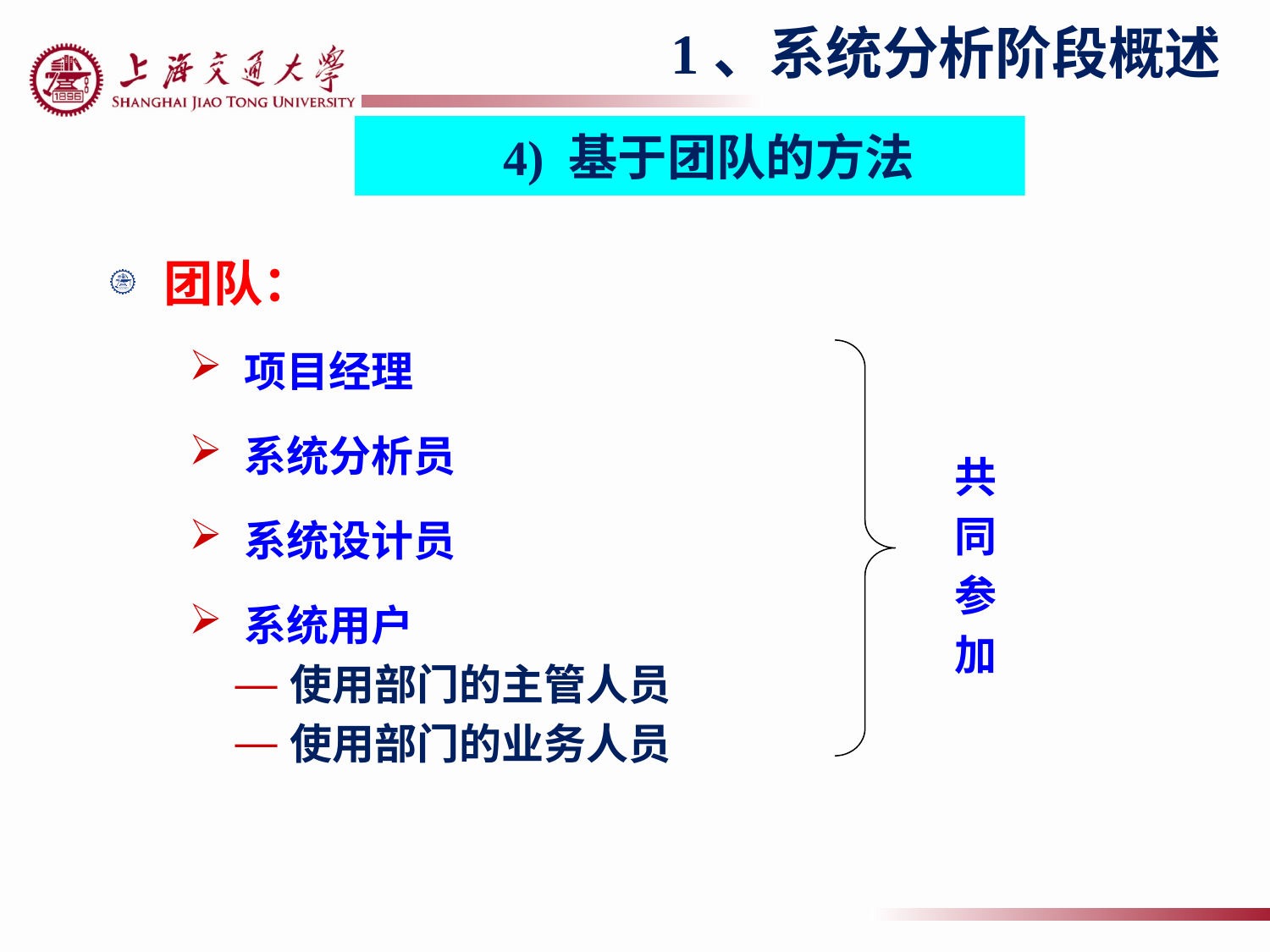

1、系统分析阶段概述
4) 基于团队的方法
团队：
项目经理
系统分析员
系统设计员
系统用户
使用部门的主管人员
使用部门的业务人员

共
同
参
加